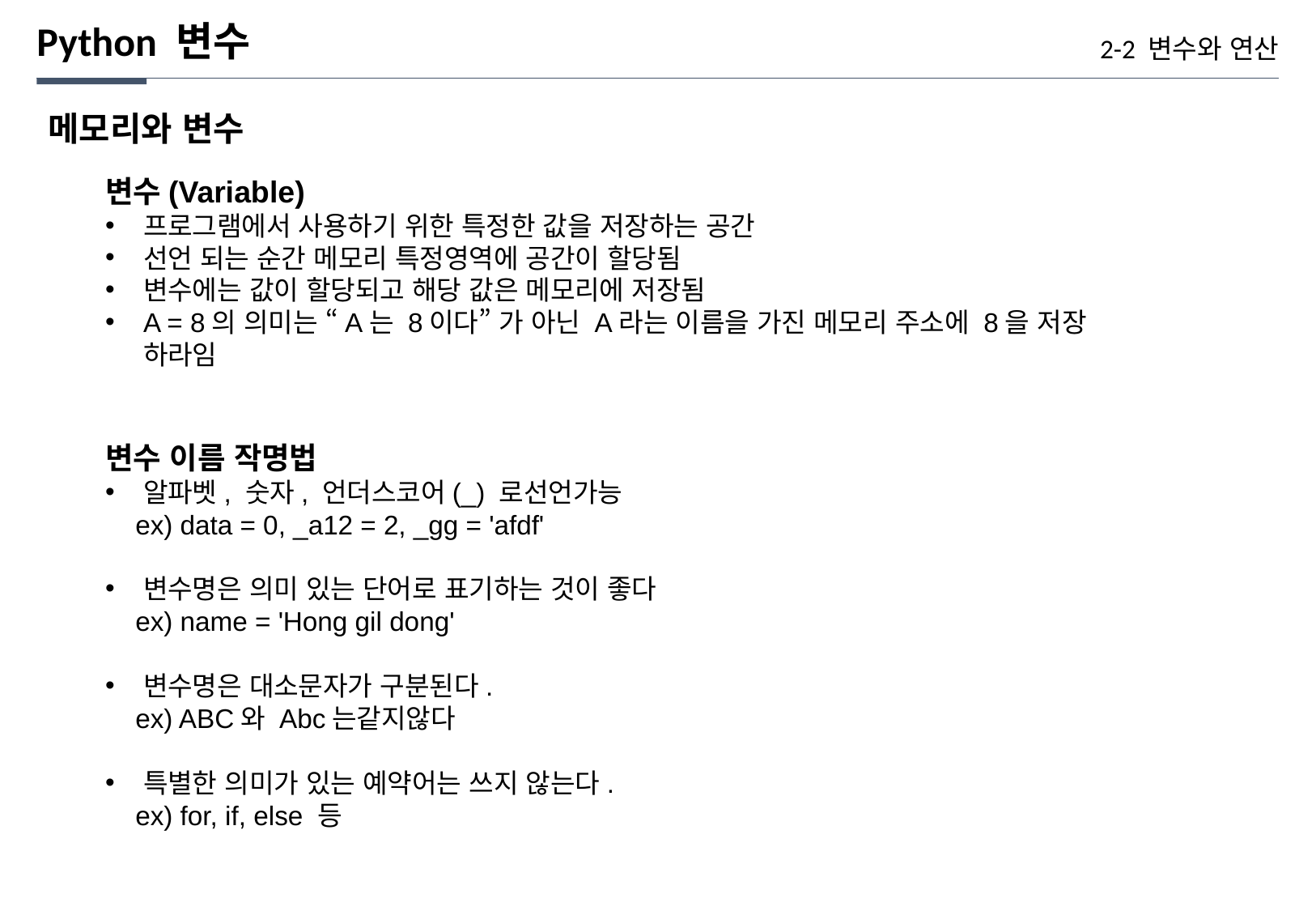

Python 변수
2-2 변수와 연산
메모리와 변수
변수(Variable)
프로그램에서 사용하기 위한 특정한 값을 저장하는 공간
선언 되는 순간 메모리 특정영역에 공간이 할당됨
변수에는 값이 할당되고 해당 값은 메모리에 저장됨
A = 8의 의미는 “A는 8이다” 가 아닌 A라는 이름을 가진 메모리 주소에 8을 저장 하라임
변수 이름 작명법
알파벳, 숫자, 언더스코어(_) 로선언가능
    ex) data = 0, _a12 = 2, _gg = 'afdf'

변수명은 의미 있는 단어로 표기하는 것이 좋다
    ex) name = 'Hong gil dong'

변수명은 대소문자가 구분된다.
    ex) ABC와 Abc는같지않다

특별한 의미가 있는 예약어는 쓰지 않는다.
    ex) for, if, else 등